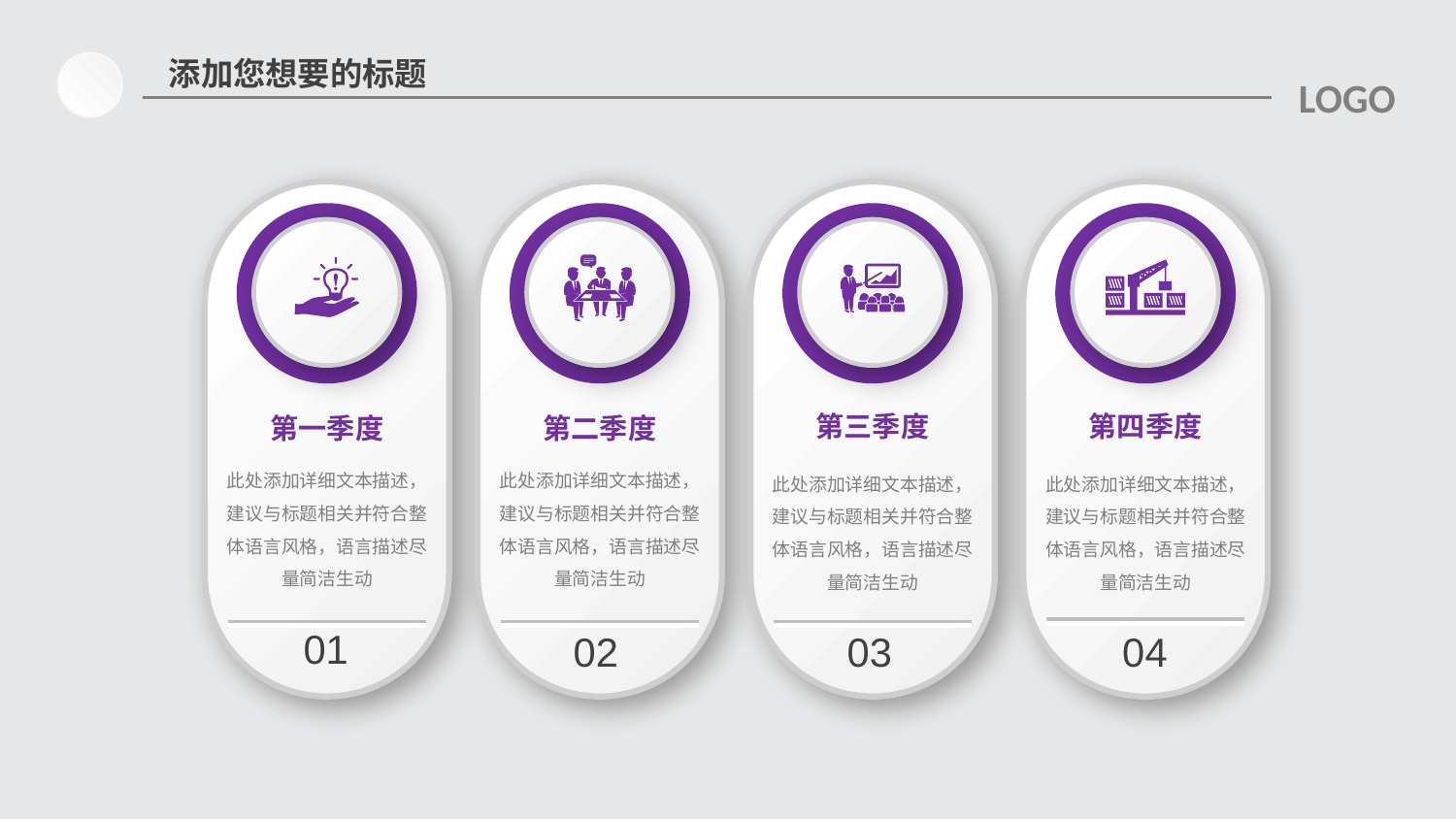

添加您想要的标题

LOGO

第一季度
此处添加详细文本描述，建议与标题相关并符合整体语言风格，语言描述尽量简洁生动
01

第二季度
此处添加详细文本描述，建议与标题相关并符合整体语言风格，语言描述尽量简洁生动
02

第三季度
此处添加详细文本描述，建议与标题相关并符合整体语言风格，语言描述尽量简洁生动
03

第四季度
此处添加详细文本描述，建议与标题相关并符合整体语言风格，语言描述尽量简洁生动
04